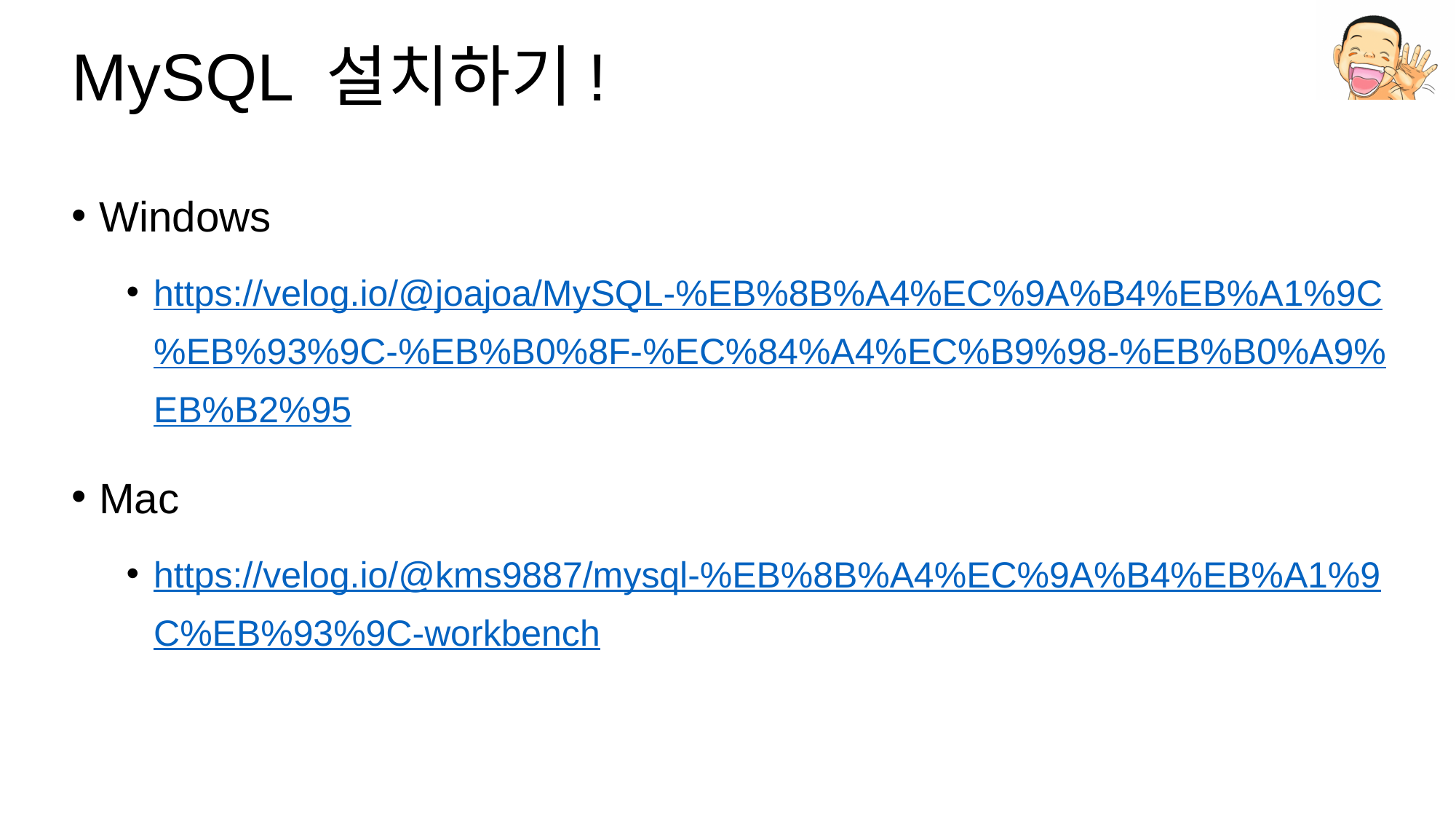

# MySQL 설치하기!
Windows
https://velog.io/@joajoa/MySQL-%EB%8B%A4%EC%9A%B4%EB%A1%9C%EB%93%9C-%EB%B0%8F-%EC%84%A4%EC%B9%98-%EB%B0%A9%EB%B2%95
Mac
https://velog.io/@kms9887/mysql-%EB%8B%A4%EC%9A%B4%EB%A1%9C%EB%93%9C-workbench